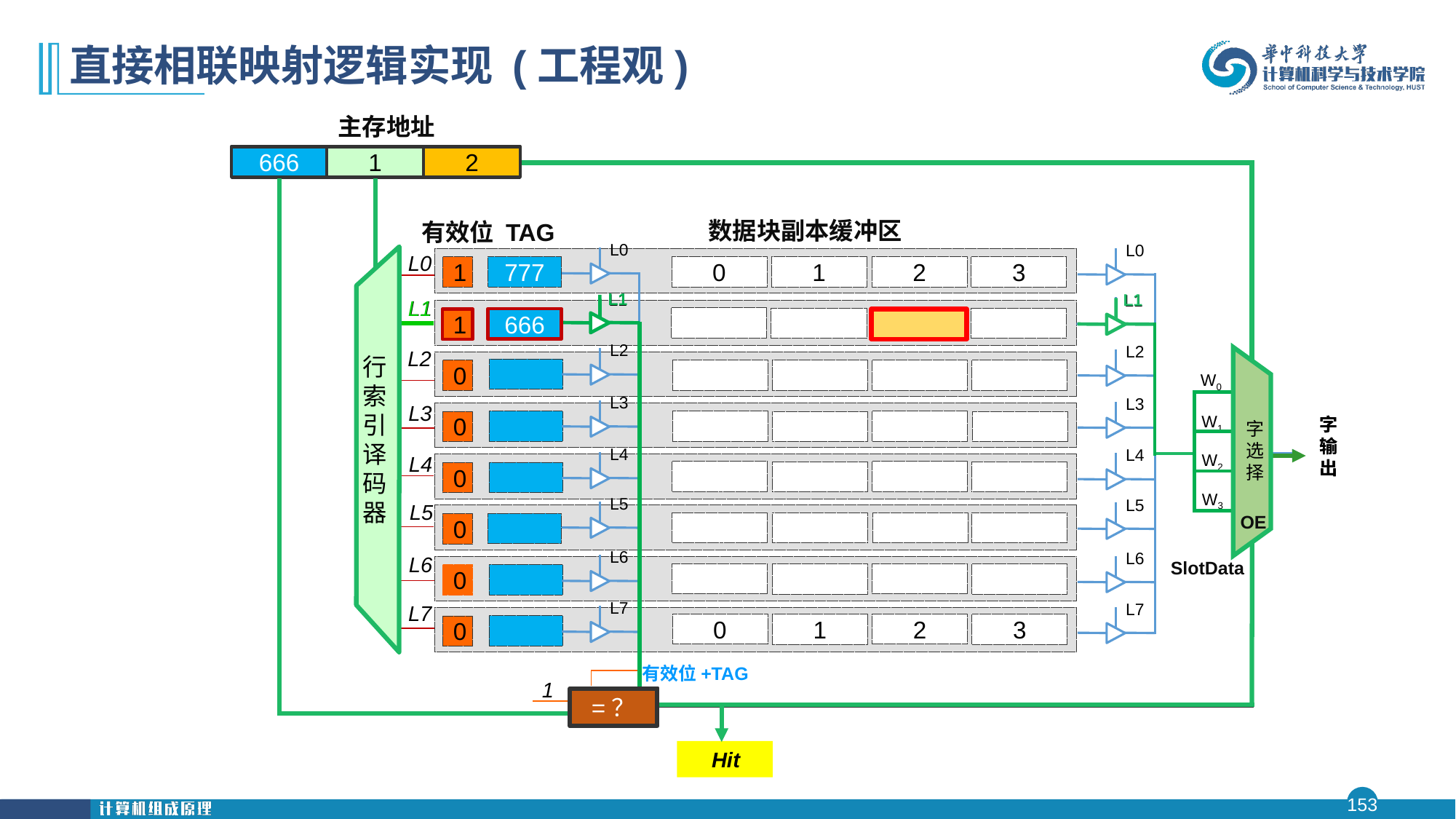

# 直接相联映射逻辑实现 (工程观)
主存地址
Tag
index
offset
666
1
2
数据块副本缓冲区
TAG
有效位
L0

L1

L2

L3

L4

L5

L6

L7

L0

L1

L2

L3

L4

L5

L6

L7

SlotData
L0
L1
L2
L3
L4
L5
L6
L7

0
2
777
1
1
3
L1

L1

L1

行索引译码器

行索引译码器

666
1
666
1

字选择
字输出
W0
W1
W2
W3
OE

字选择
字输出
OE

0

0

0

0

0

0
2
1
3

0
有效位+TAG
1
=？
=？
Hit/miss
    Hit